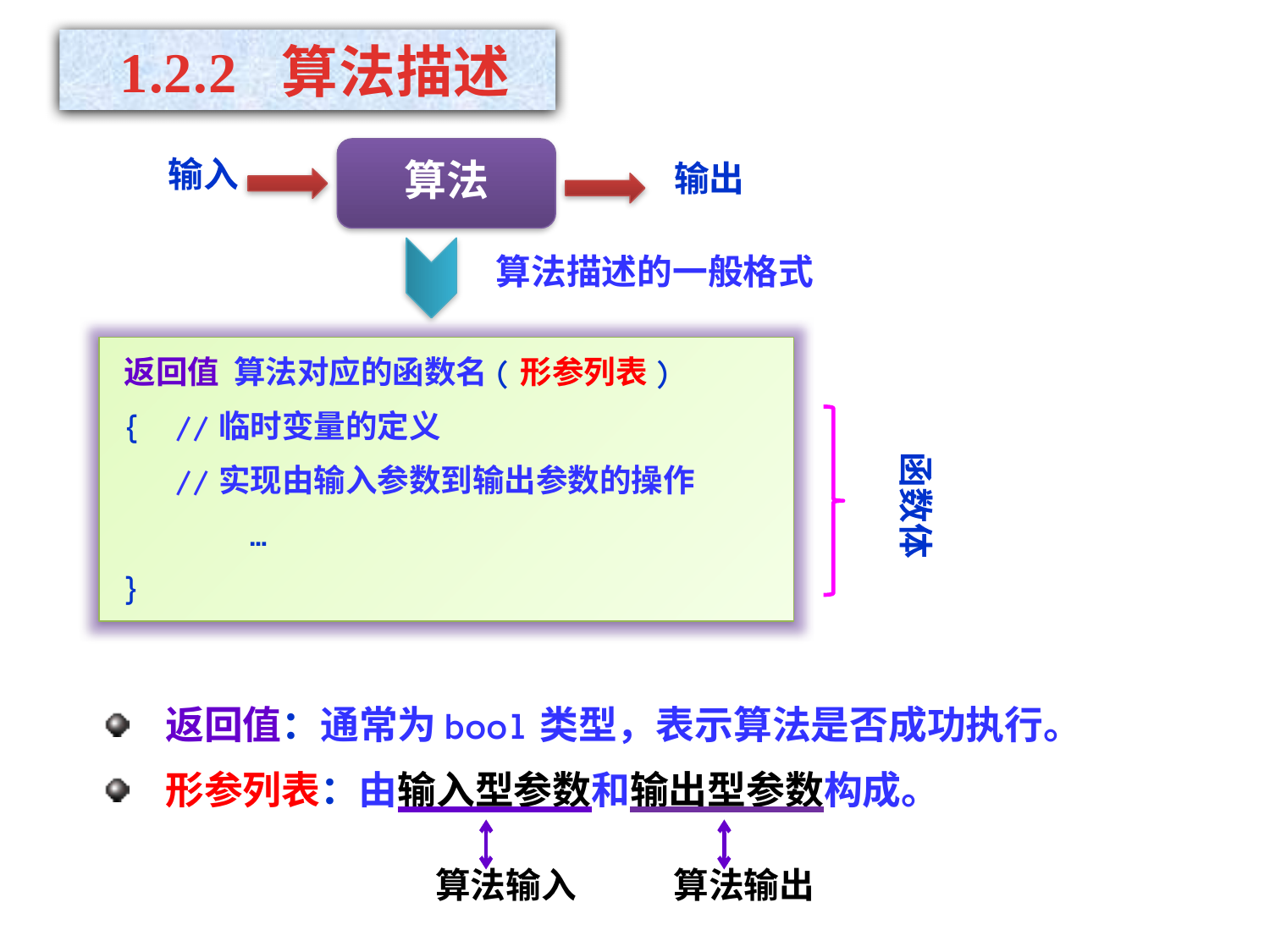

1.2.2  算法描述
算法
输入
输出

算法描述的一般格式

返回值  算法对应的函数名(形参列表)
{  //临时变量的定义
   //实现由输入参数到输出参数的操作
	…
}

函数体
返回值：通常为bool类型，表示算法是否成功执行。
形参列表：由输入型参数和输出型参数构成。
算法输入
算法输出